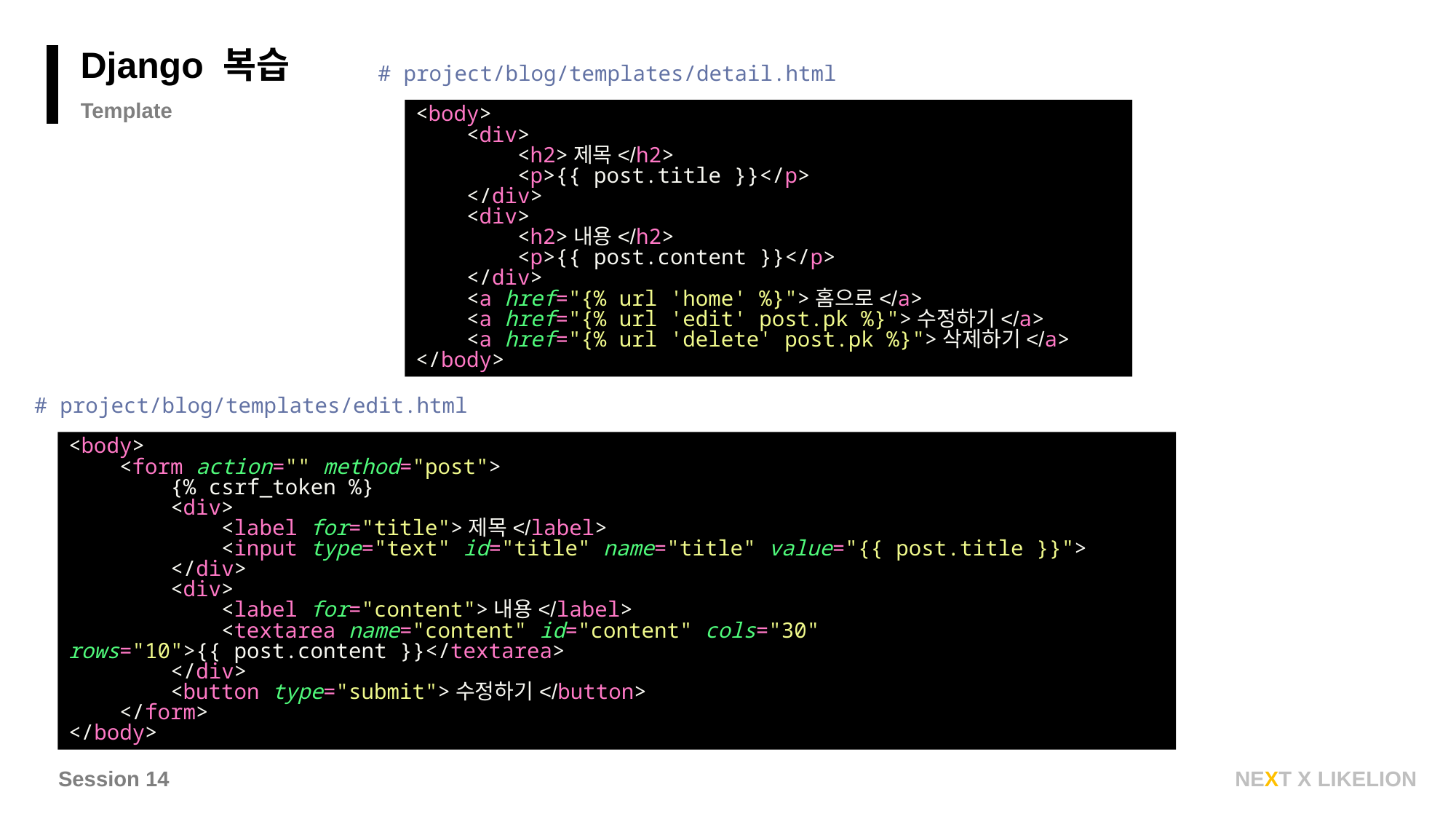

Django 복습

# project/blog/templates/detail.html
Template
<body>
    <div>
        <h2>제목</h2>
        <p>{{ post.title }}</p>
    </div>
    <div>
        <h2>내용</h2>
        <p>{{ post.content }}</p>
    </div>
    <a href="{% url 'home' %}">홈으로</a>
    <a href="{% url 'edit' post.pk %}">수정하기</a>
    <a href="{% url 'delete' post.pk %}">삭제하기</a>
</body>
# project/blog/templates/edit.html
<body>
    <form action="" method="post">
        {% csrf_token %}
        <div>
            <label for="title">제목</label>
            <input type="text" id="title" name="title" value="{{ post.title }}">
        </div>
        <div>
            <label for="content">내용</label>
            <textarea name="content" id="content" cols="30" rows="10">{{ post.content }}</textarea>
        </div>
        <button type="submit">수정하기</button>
    </form>
</body>
Session 14
NEXT X LIKELION